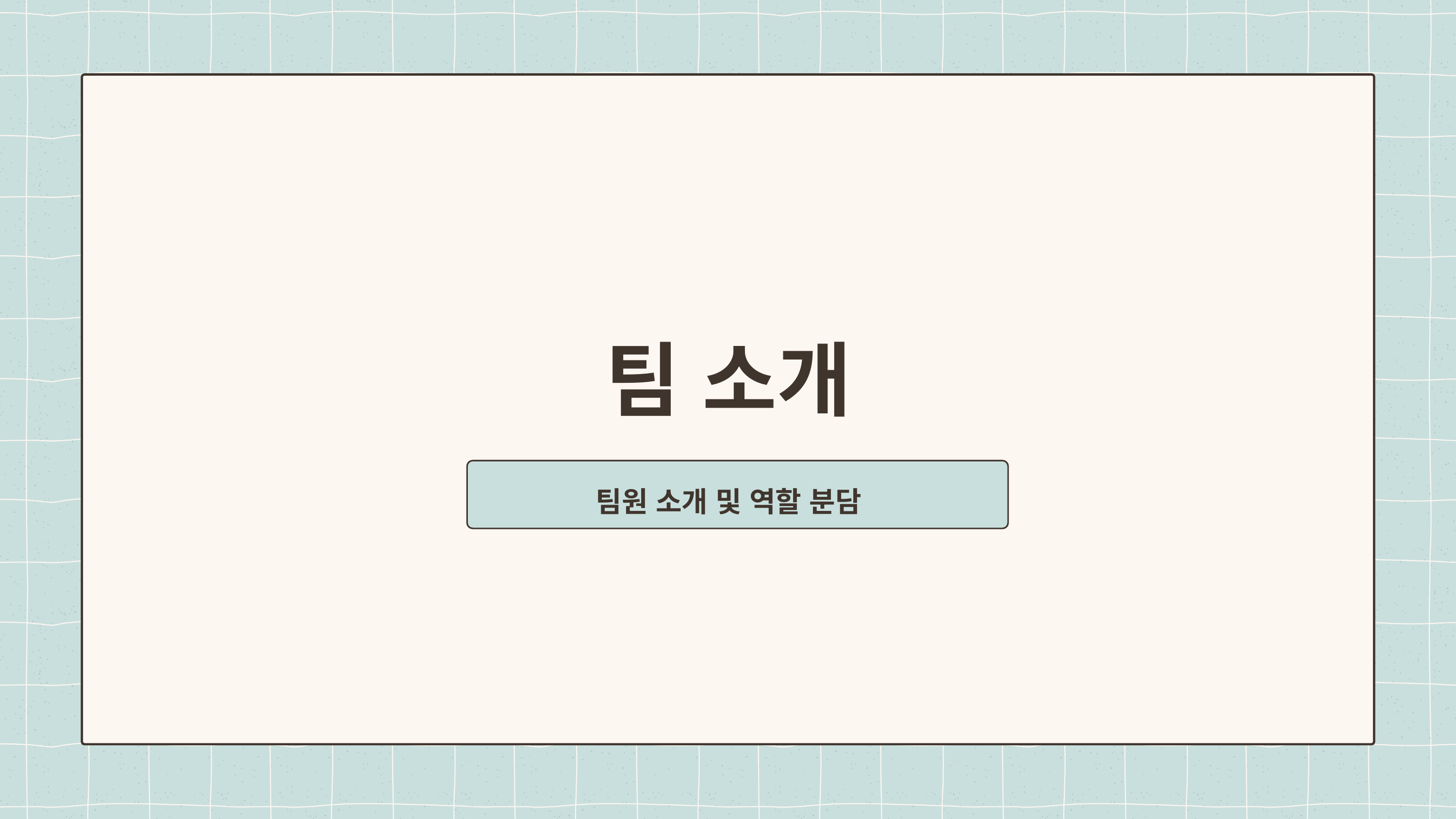

팀 소개

팀원 소개 및 역할 분담